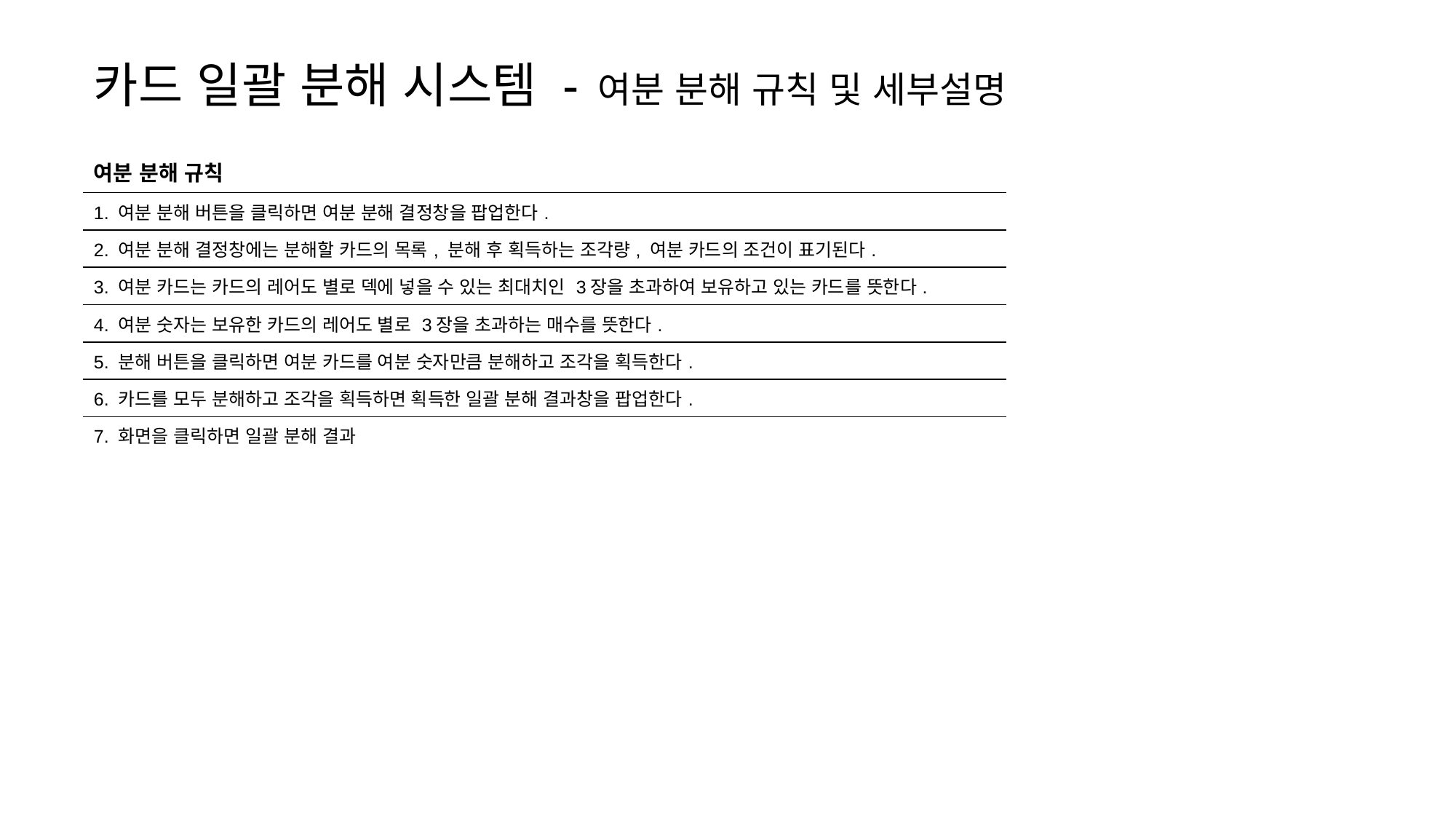

카드 일괄 분해 시스템 - 여분 분해 규칙 및 세부설명
| 여분 분해 규칙 |
| --- |
| 1. 여분 분해 버튼을 클릭하면 여분 분해 결정창을 팝업한다. |
| 2. 여분 분해 결정창에는 분해할 카드의 목록, 분해 후 획득하는 조각량, 여분 카드의 조건이 표기된다. |
| 3. 여분 카드는 카드의 레어도 별로 덱에 넣을 수 있는 최대치인 3장을 초과하여 보유하고 있는 카드를 뜻한다. |
| 4. 여분 숫자는 보유한 카드의 레어도 별로 3장을 초과하는 매수를 뜻한다. |
| 5. 분해 버튼을 클릭하면 여분 카드를 여분 숫자만큼 분해하고 조각을 획득한다. |
| 6. 카드를 모두 분해하고 조각을 획득하면 획득한 일괄 분해 결과창을 팝업한다. |
| 7. 화면을 클릭하면 일괄 분해 결과 |